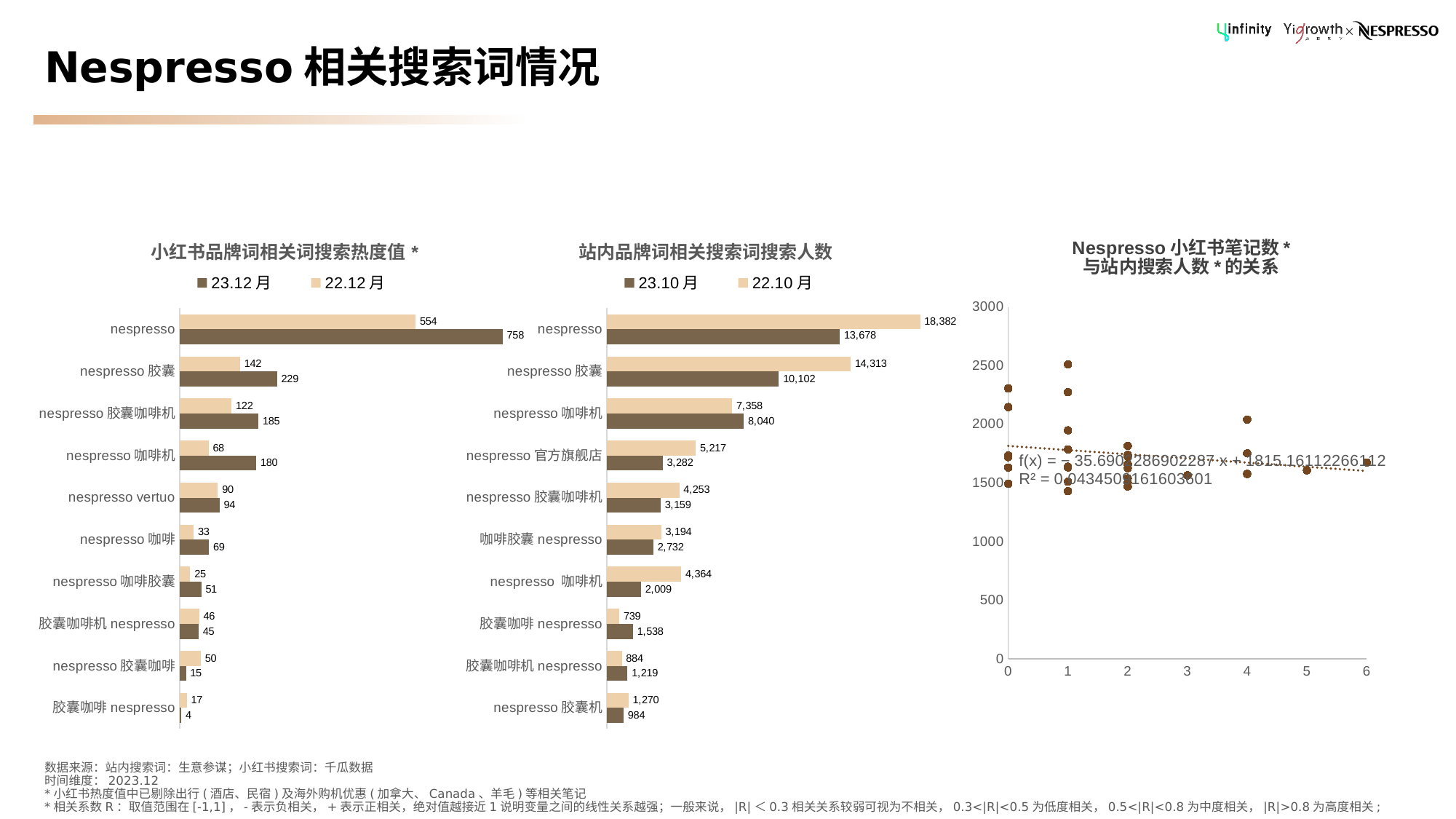

# Nespresso相关搜索词情况

### Chart: 站内品牌词相关搜索词搜索人数

| Category | 22.10月 | 23.10月 |
|---|---|---|
| nespresso | 18382.0 | 13678.0 |
| nespresso胶囊 | 14313.0 | 10102.0 |
| nespresso咖啡机 | 7358.0 | 8040.0 |
| nespresso官方旗舰店 | 5217.0 | 3282.0 |
| nespresso胶囊咖啡机 | 4253.0 | 3159.0 |
| 咖啡胶囊nespresso | 3194.0 | 2732.0 |
| nespresso 咖啡机 | 4364.0 | 2009.0 |
| 胶囊咖啡nespresso | 739.0 | 1538.0 |
| 胶囊咖啡机nespresso | 884.0 | 1219.0 |
| nespresso胶囊机 | 1270.0 | 984.0 |

### Chart: 小红书品牌词相关词搜索热度值*

| Category | 22.12月 | 23.12月 |
|---|---|---|
| nespresso | 554.0 | 758.0 |
| nespresso胶囊 | 142.0 | 229.0 |
| nespresso胶囊咖啡机 | 122.0 | 185.0 |
| nespresso咖啡机 | 68.0 | 180.0 |
| nespresso vertuo | 90.0 | 94.0 |
| nespresso咖啡 | 33.0 | 69.0 |
| nespresso咖啡胶囊 | 25.0 | 51.0 |
| 胶囊咖啡机nespresso | 46.0 | 45.0 |
| nespresso胶囊咖啡 | 50.0 | 15.0 |
| 胶囊咖啡nespresso | 17.0 | 4.0 |

### Chart: Nespresso小红书笔记数*
与站内搜索人数*的关系

| Category | Y 值 |
|---|---|
数据来源：站内搜索词：生意参谋；小红书搜索词：千瓜数据
时间维度：2023.12
*小红书热度值中已剔除出行(酒店、民宿)及海外购机优惠(加拿大、Canada、羊毛)等相关笔记
*相关系数R：取值范围在[-1,1]，-表示负相关，+表示正相关，绝对值越接近1说明变量之间的线性关系越强；一般来说，|R|＜0.3相关关系较弱可视为不相关，0.3<|R|<0.5为低度相关，0.5<|R|<0.8为中度相关，|R|>0.8为高度相关;